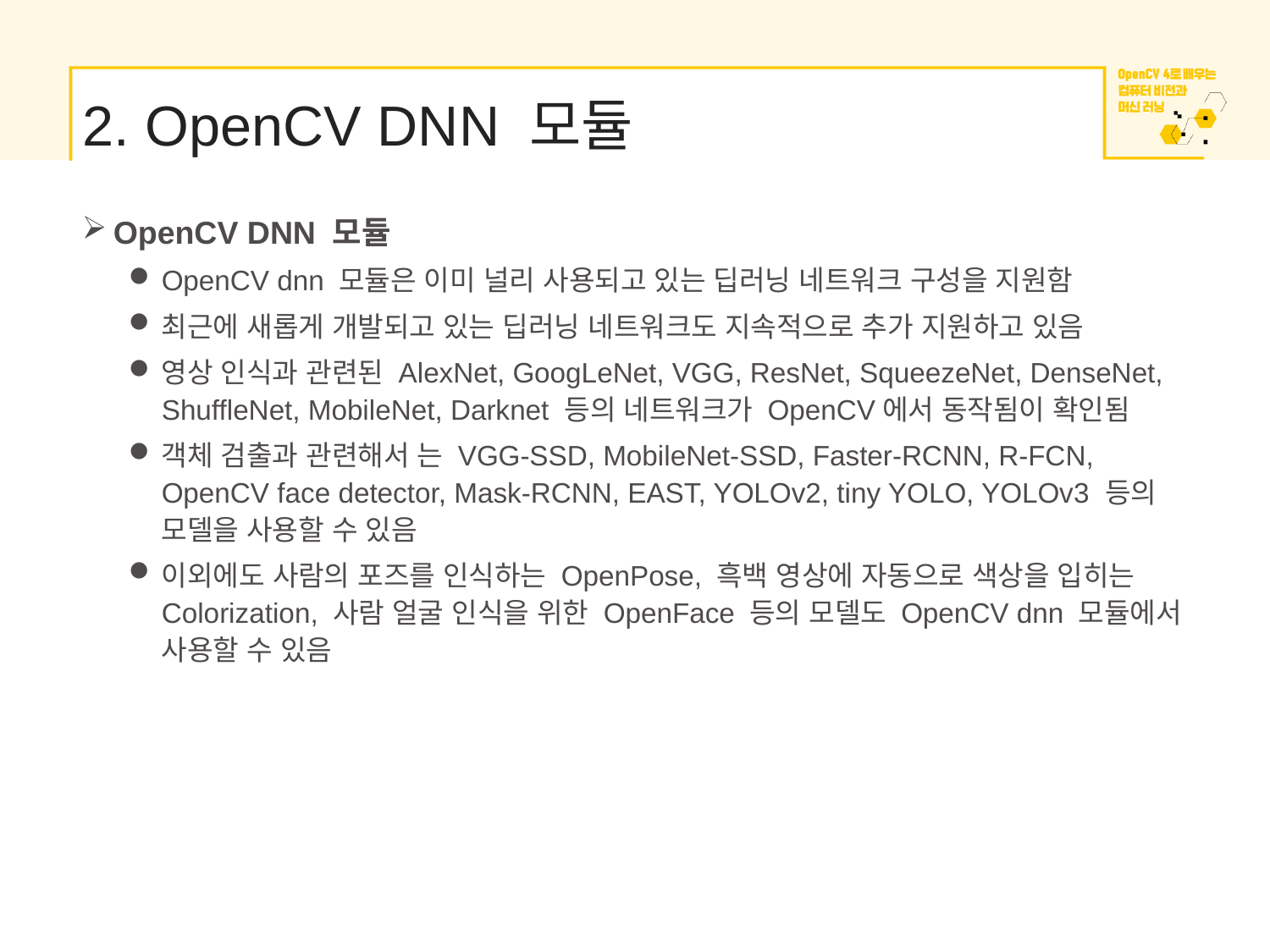

# 2. OpenCV DNN 모듈
OpenCV DNN 모듈
OpenCV dnn 모듈은 이미 널리 사용되고 있는 딥러닝 네트워크 구성을 지원함
최근에 새롭게 개발되고 있는 딥러닝 네트워크도 지속적으로 추가 지원하고 있음
영상 인식과 관련된 AlexNet, GoogLeNet, VGG, ResNet, SqueezeNet, DenseNet, ShuffleNet, MobileNet, Darknet 등의 네트워크가 OpenCV에서 동작됨이 확인됨
객체 검출과 관련해서 는 VGG-SSD, MobileNet-SSD, Faster-RCNN, R-FCN, OpenCV face detector, Mask-RCNN, EAST, YOLOv2, tiny YOLO, YOLOv3 등의 모델을 사용할 수 있음
이외에도 사람의 포즈를 인식하는 OpenPose, 흑백 영상에 자동으로 색상을 입히는 Colorization, 사람 얼굴 인식을 위한 OpenFace 등의 모델도 OpenCV dnn 모듈에서 사용할 수 있음